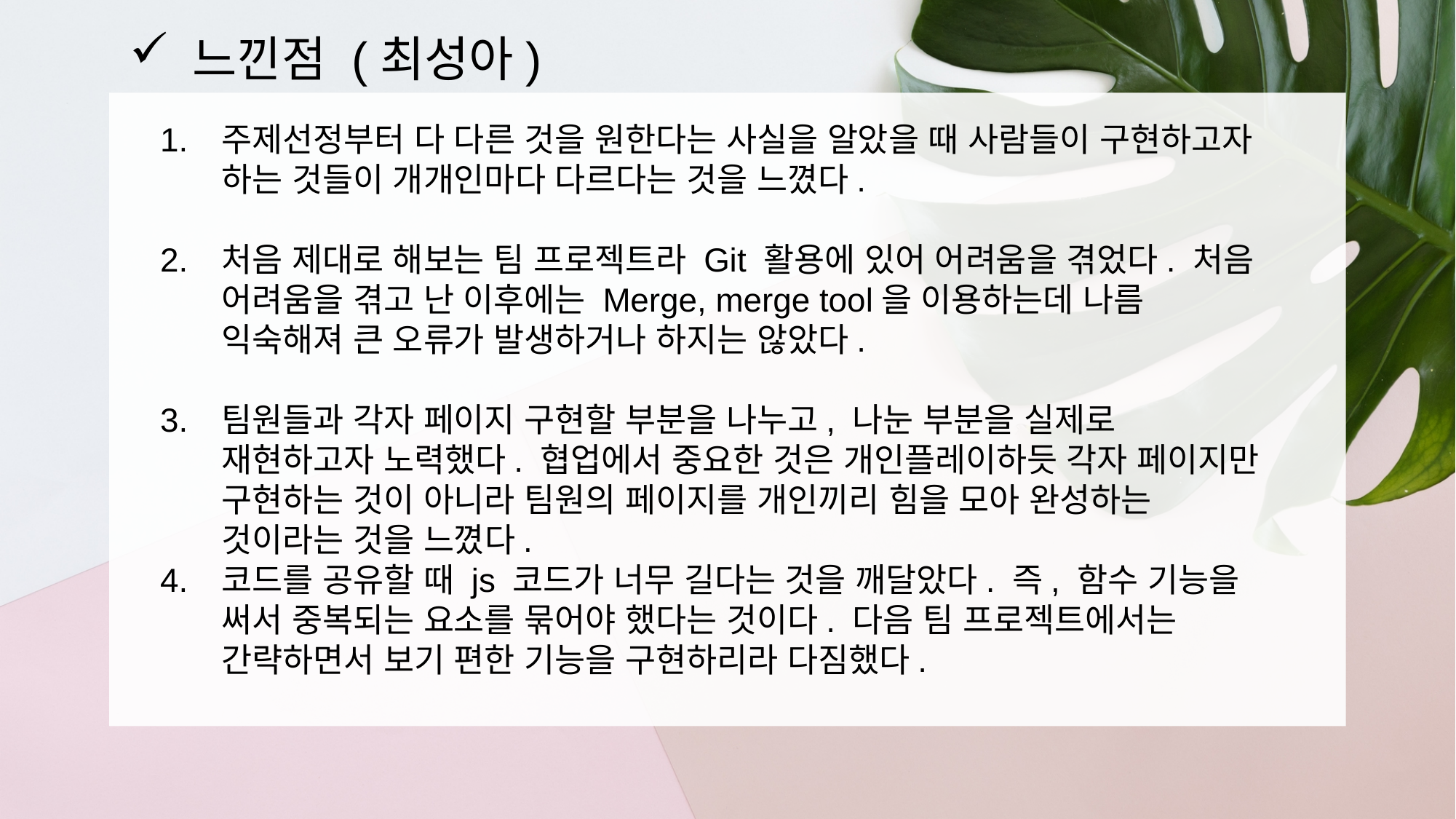

느낀점 (최성아)
주제선정부터 다 다른 것을 원한다는 사실을 알았을 때 사람들이 구현하고자 하는 것들이 개개인마다 다르다는 것을 느꼈다.

처음 제대로 해보는 팀 프로젝트라 Git 활용에 있어 어려움을 겪었다. 처음 어려움을 겪고 난 이후에는 Merge, merge tool을 이용하는데 나름 익숙해져 큰 오류가 발생하거나 하지는 않았다.

팀원들과 각자 페이지 구현할 부분을 나누고, 나눈 부분을 실제로 재현하고자 노력했다. 협업에서 중요한 것은 개인플레이하듯 각자 페이지만 구현하는 것이 아니라 팀원의 페이지를 개인끼리 힘을 모아 완성하는 것이라는 것을 느꼈다.
코드를 공유할 때 js 코드가 너무 길다는 것을 깨달았다. 즉, 함수 기능을 써서 중복되는 요소를 묶어야 했다는 것이다. 다음 팀 프로젝트에서는 간략하면서 보기 편한 기능을 구현하리라 다짐했다.